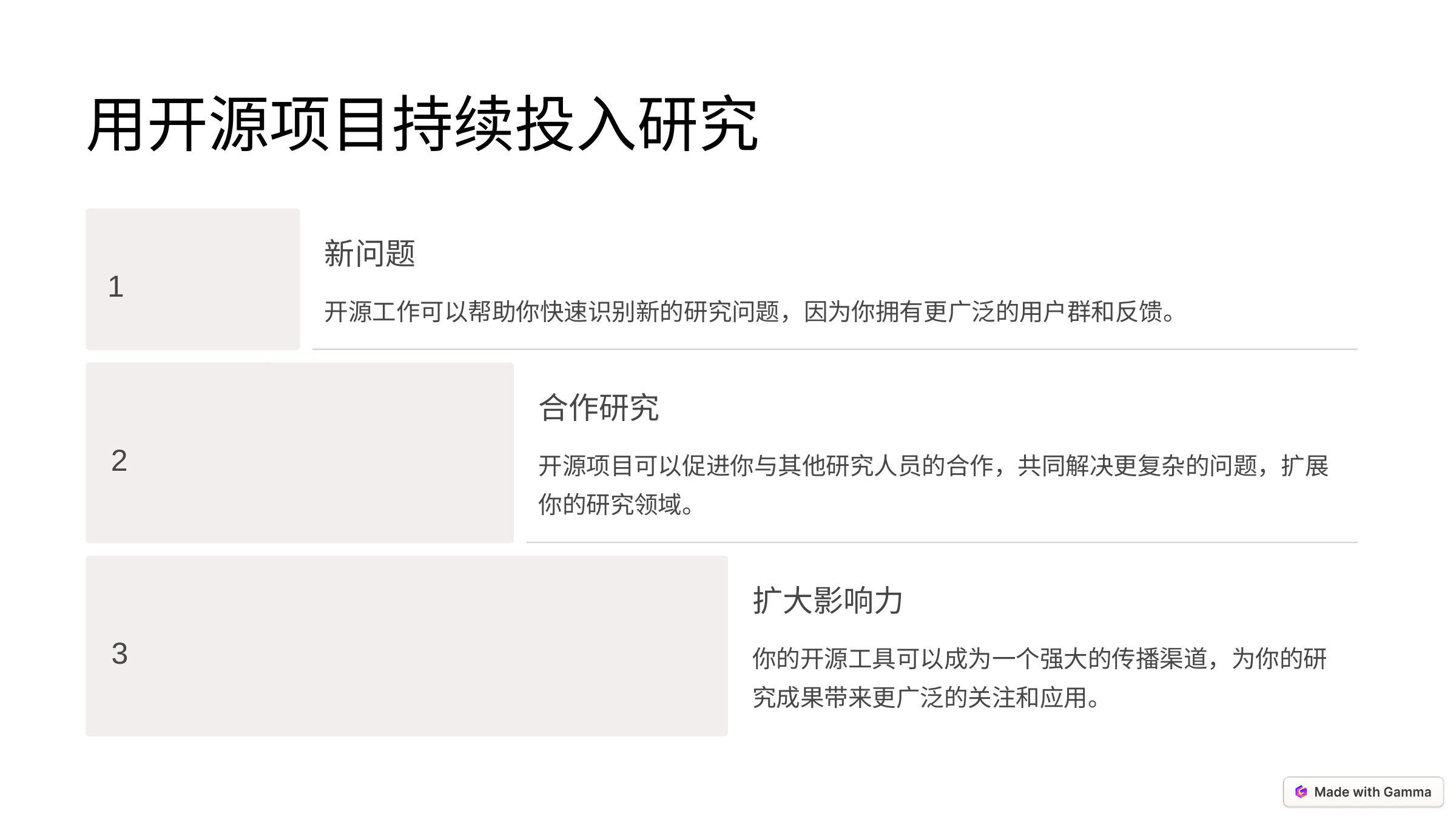

用开源项目持续投入研究

新问题
1
开源工作可以帮助你快速识别新的研究问题，因为你拥有更广泛的用户群和反馈。

合作研究
2
开源项目可以促进你与其他研究人员的合作，共同解决更复杂的问题，扩展你的研究领域。

扩大影响力
3
你的开源工具可以成为一个强大的传播渠道，为你的研究成果带来更广泛的关注和应用。